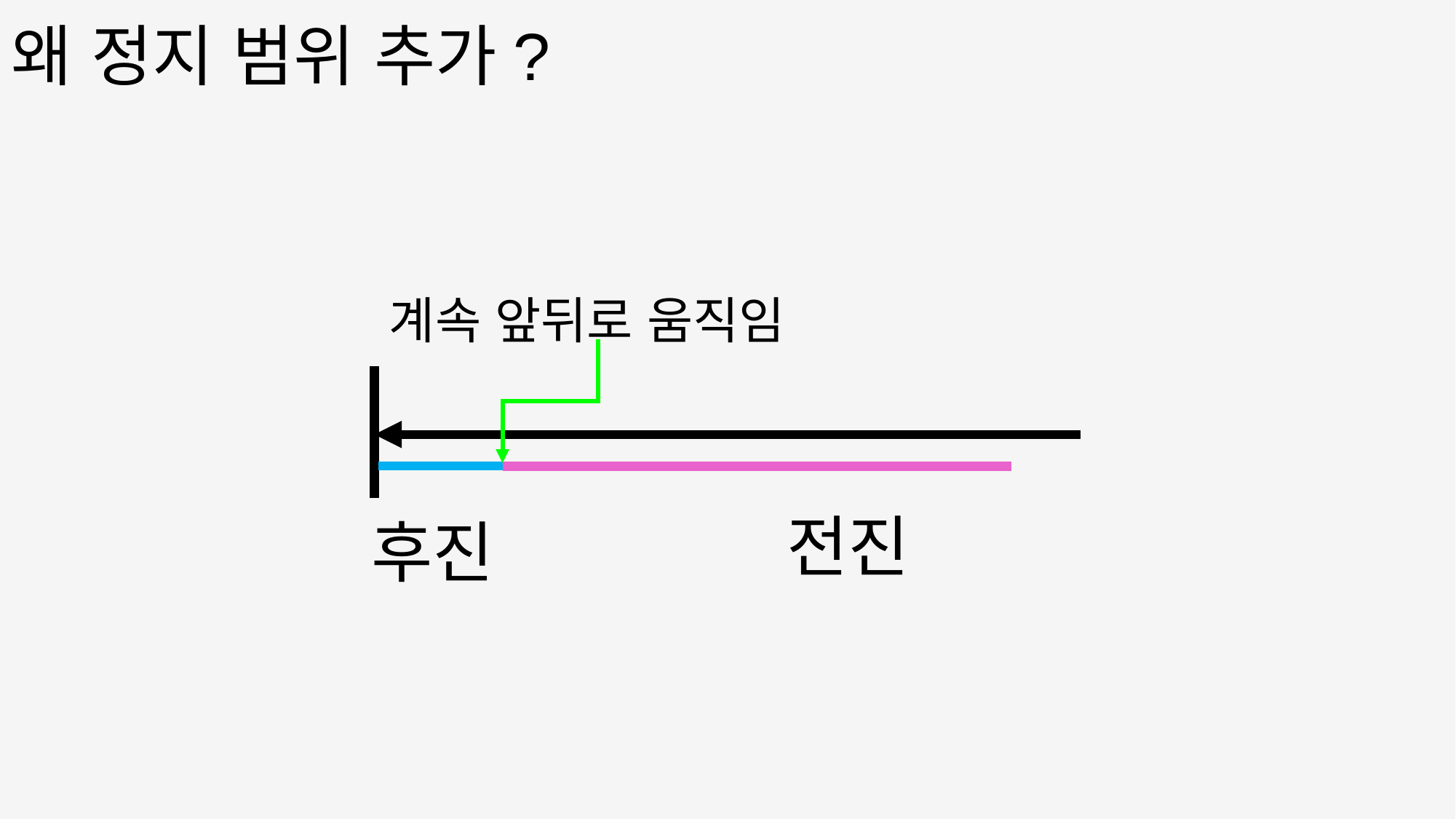

# 왜 정지 범위 추가?
계속 앞뒤로 움직임
전진
후진